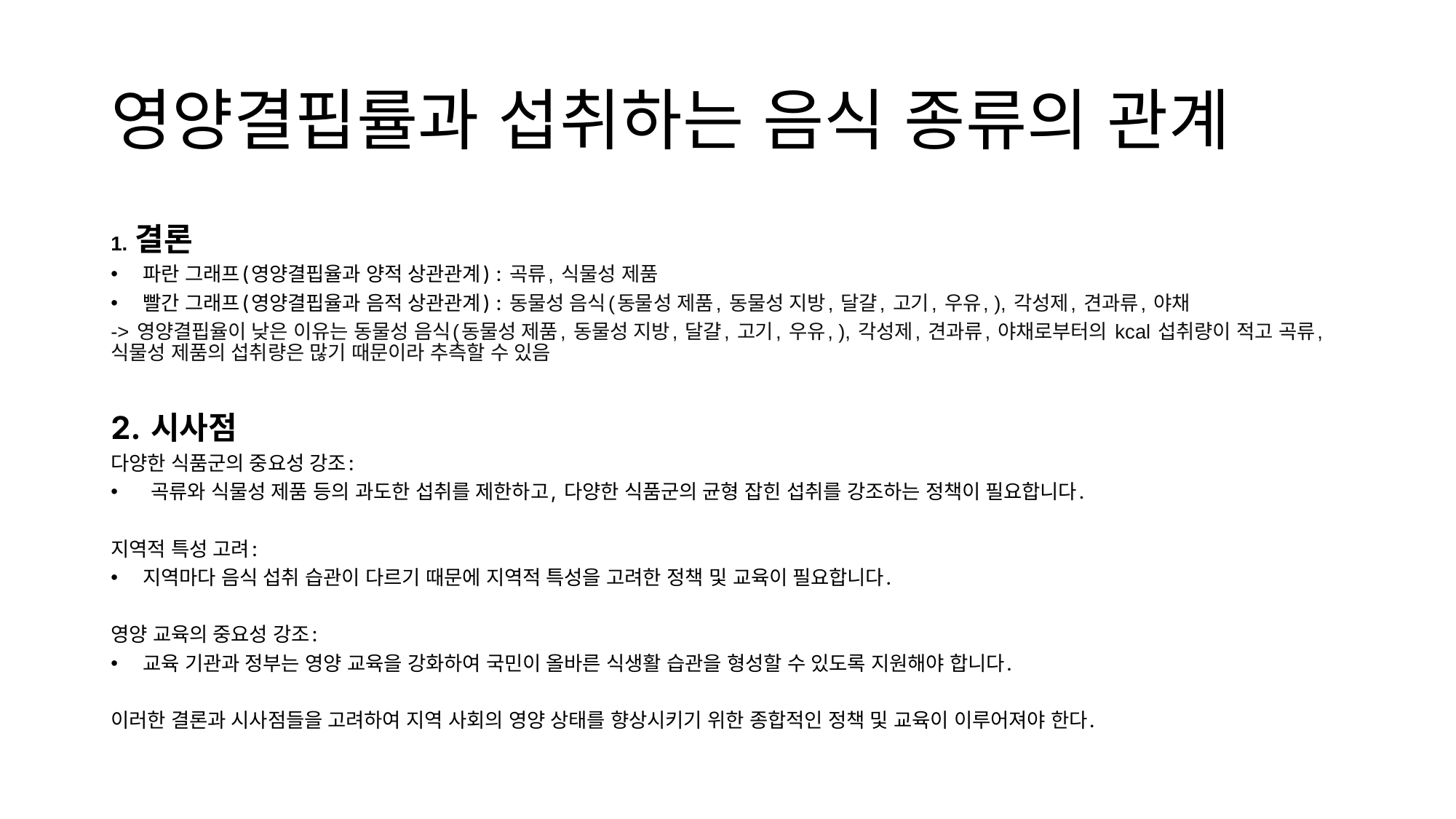

# 영양결핍률과 섭취하는 음식 종류의 관계
1. 결론
파란 그래프(영양결핍율과 양적 상관관계) : 곡류, 식물성 제품
빨간 그래프(영양결핍율과 음적 상관관계) : 동물성 음식(동물성 제품, 동물성 지방, 달걀, 고기, 우유, ), 각성제, 견과류, 야채
-> 영양결핍율이 낮은 이유는 동물성 음식(동물성 제품, 동물성 지방, 달걀, 고기, 우유, ), 각성제, 견과류, 야채로부터의 kcal 섭취량이 적고 곡류, 식물성 제품의 섭취량은 많기 때문이라 추측할 수 있음

2. 시사점
다양한 식품군의 중요성 강조:
 곡류와 식물성 제품 등의 과도한 섭취를 제한하고, 다양한 식품군의 균형 잡힌 섭취를 강조하는 정책이 필요합니다.

지역적 특성 고려:
지역마다 음식 섭취 습관이 다르기 때문에 지역적 특성을 고려한 정책 및 교육이 필요합니다.

영양 교육의 중요성 강조:
교육 기관과 정부는 영양 교육을 강화하여 국민이 올바른 식생활 습관을 형성할 수 있도록 지원해야 합니다.

이러한 결론과 시사점들을 고려하여 지역 사회의 영양 상태를 향상시키기 위한 종합적인 정책 및 교육이 이루어져야 한다.